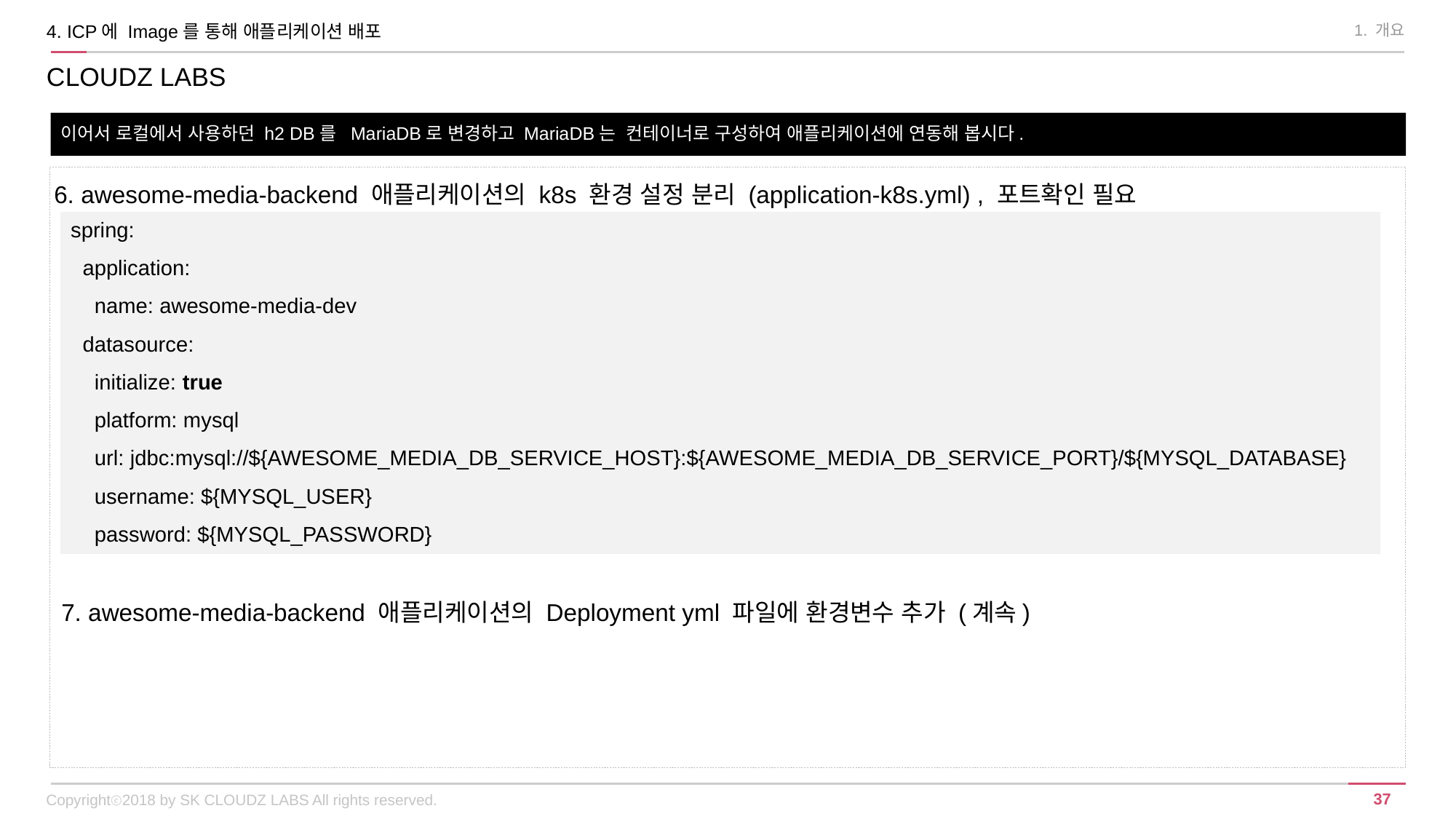

4. ICP에 Image를 통해 애플리케이션 배포
1. 개요
CLOUDZ LABS
이어서 로컬에서 사용하던 h2 DB를  MariaDB로 변경하고 MariaDB는  컨테이너로 구성하여 애플리케이션에 연동해 봅시다.
6. awesome-media-backend 애플리케이션의 k8s 환경 설정 분리 (application-k8s.yml) , 포트확인 필요

spring:
  application:
    name: awesome-media-dev
  datasource:
    initialize: true
    platform: mysql
    url: jdbc:mysql://${AWESOME_MEDIA_DB_SERVICE_HOST}:${AWESOME_MEDIA_DB_SERVICE_PORT}/${MYSQL_DATABASE}
    username: ${MYSQL_USER}
    password: ${MYSQL_PASSWORD}
7. awesome-media-backend 애플리케이션의 Deployment yml 파일에 환경변수 추가 (계속)

Copyrightⓒ2018 by SK CLOUDZ LABS All rights reserved.